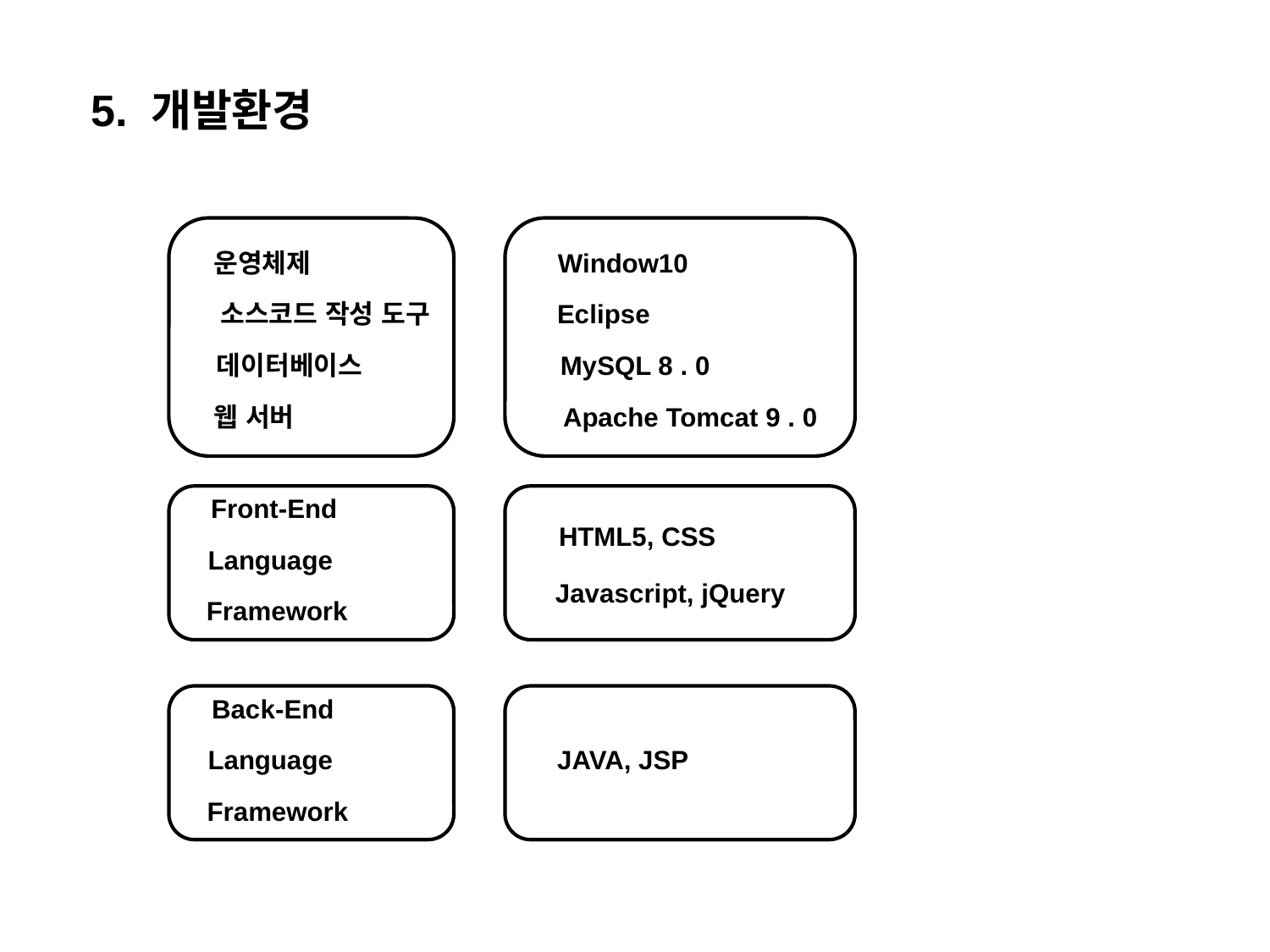

5. 개발환경

운영체제
Window10
소스코드 작성 도구
Eclipse
데이터베이스
MySQL 8 . 0
웹 서버
Apache Tomcat 9 . 0

Front-End
HTML5, CSS
Language
Javascript, jQuery
Framework

Back-End
JAVA, JSP
Language
Framework